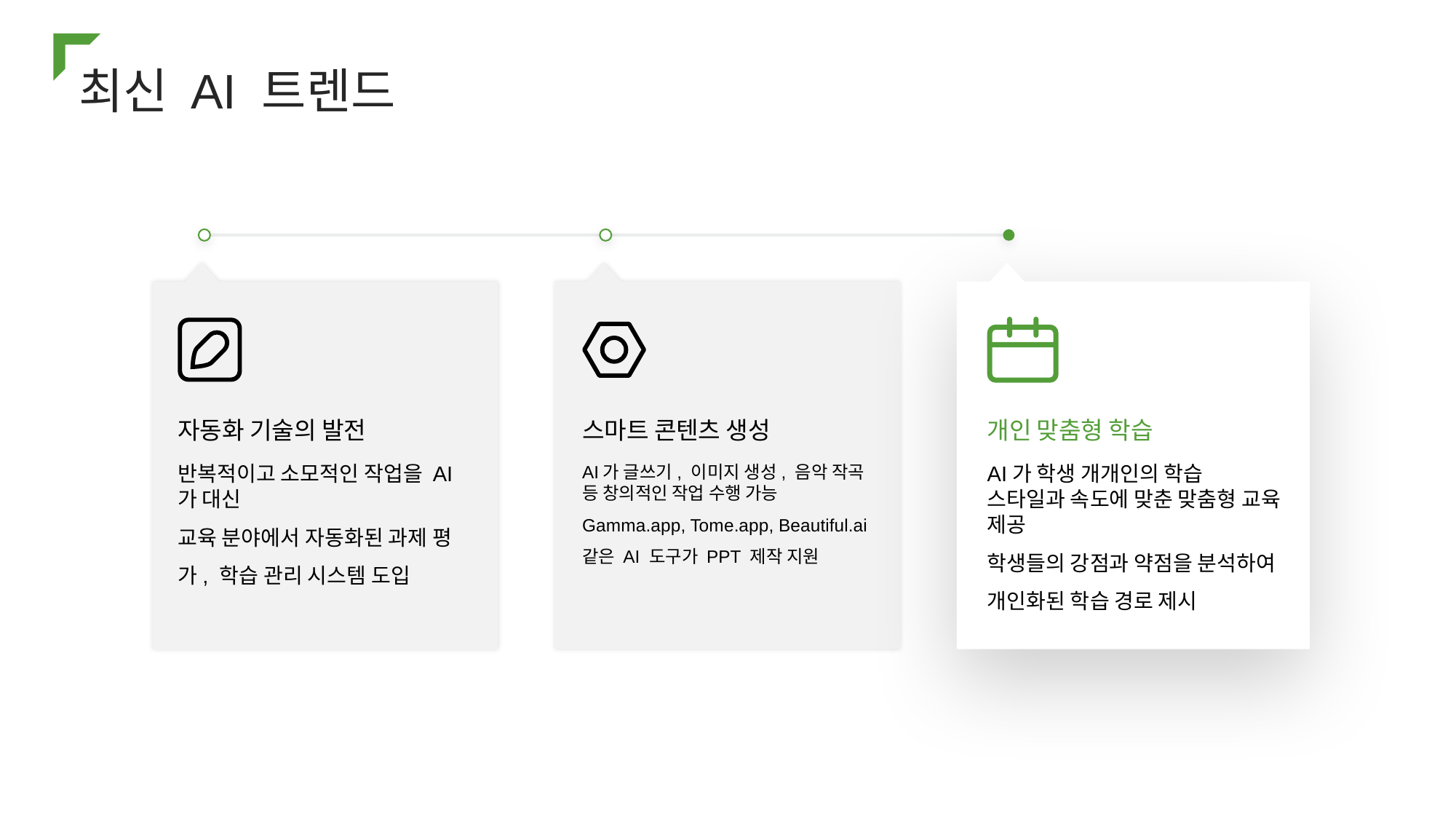

최신 AI 트렌드

자동화 기술의 발전
스마트 콘텐츠 생성
개인 맞춤형 학습
반복적이고 소모적인 작업을 AI가 대신
교육 분야에서 자동화된 과제 평가, 학습 관리 시스템 도입
AI가 글쓰기, 이미지 생성, 음악 작곡 등 창의적인 작업 수행 가능
Gamma.app, Tome.app, Beautiful.ai 같은 AI 도구가 PPT 제작 지원
AI가 학생 개개인의 학습 스타일과 속도에 맞춘 맞춤형 교육 제공
학생들의 강점과 약점을 분석하여 개인화된 학습 경로 제시